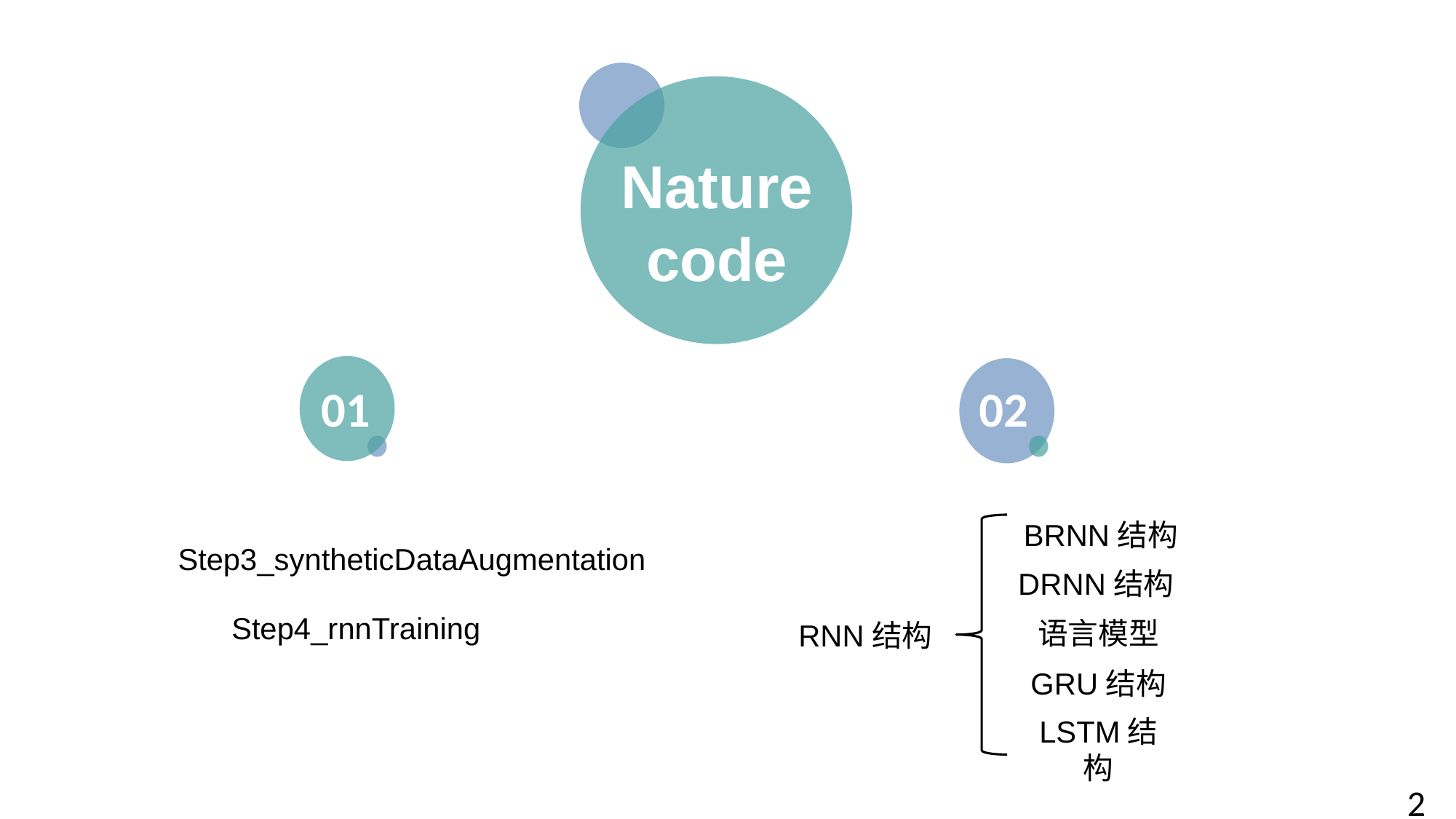

Nature
code

01
02

 BRNN结构

Step3_syntheticDataAugmentation
DRNN结构
 Step4_rnnTraining
语言模型
RNN结构
GRU结构
LSTM结构